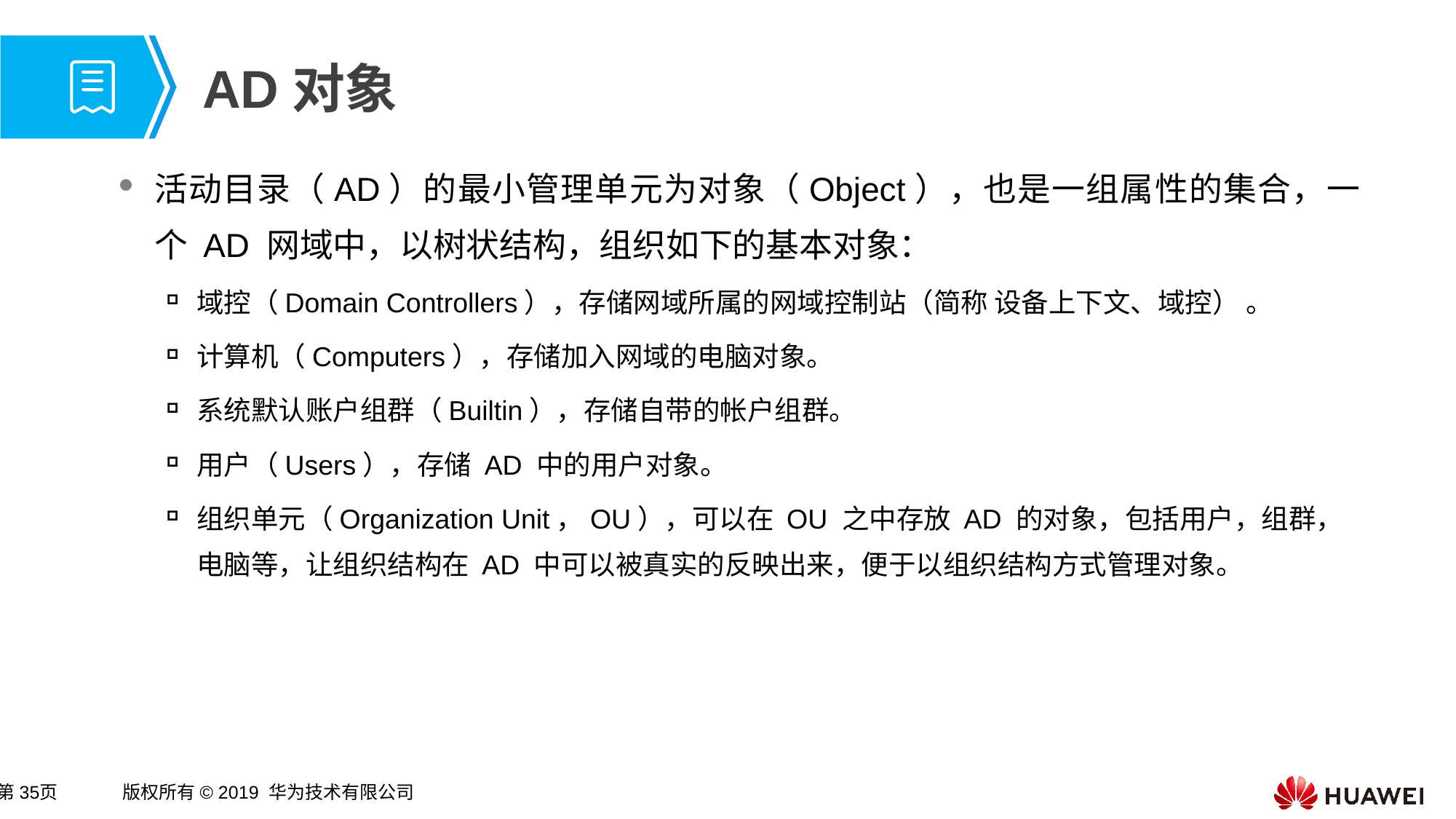

# AD对象
活动目录（AD）的最小管理单元为对象（Object），也是一组属性的集合，一个 AD 网域中，以树状结构，组织如下的基本对象：
域控（Domain Controllers），存储网域所属的网域控制站（简称 设备上下文、域控） 。
计算机（Computers），存储加入网域的电脑对象。
系统默认账户组群（Builtin），存储自带的帐户组群。
用户（Users），存储 AD 中的用户对象。
组织单元（Organization Unit，OU），可以在 OU 之中存放 AD 的对象，包括用户，组群，电脑等，让组织结构在 AD 中可以被真实的反映出来，便于以组织结构方式管理对象。